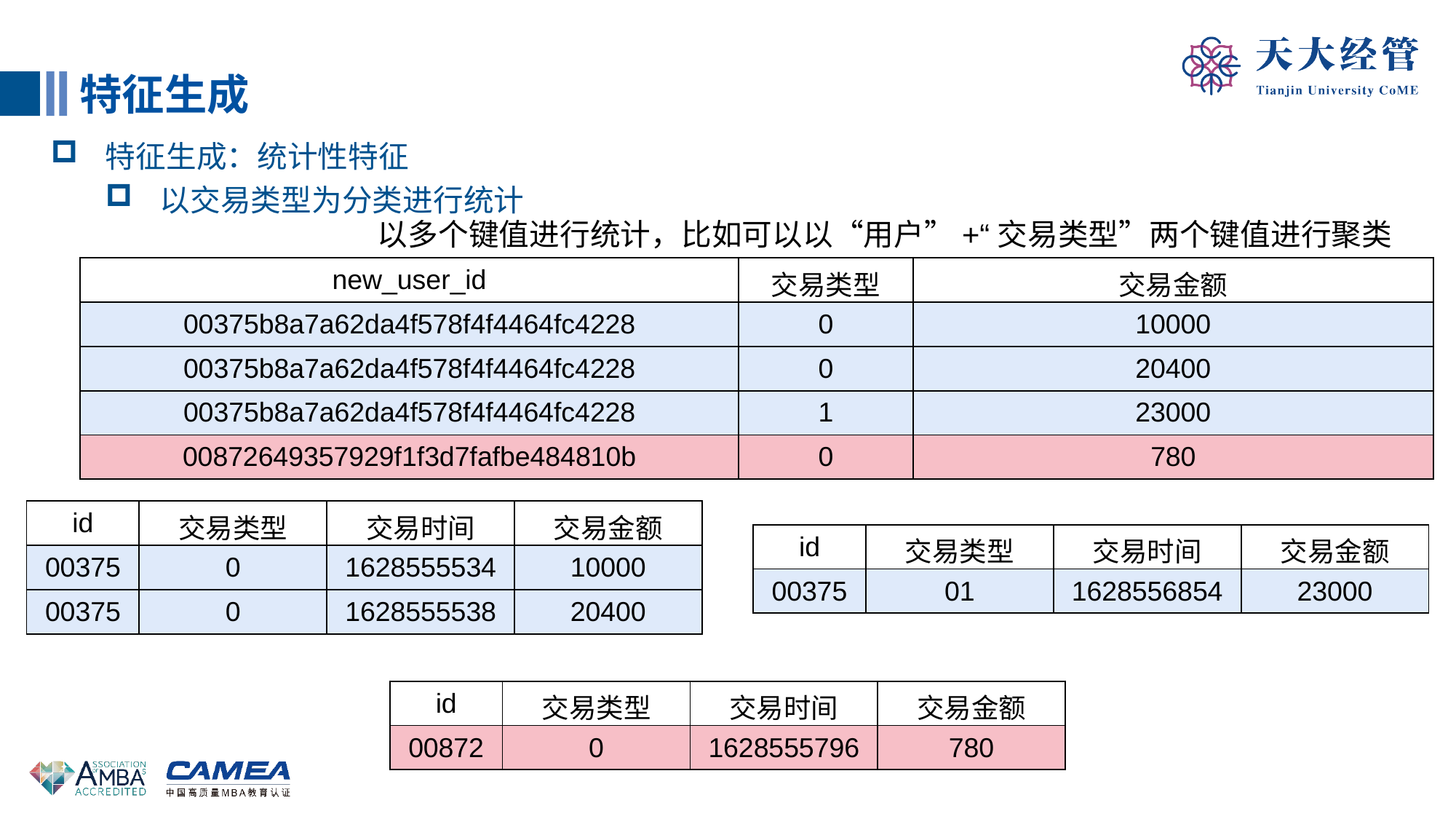

特征生成

特征生成：统计性特征
以交易类型为分类进行统计
以多个键值进行统计，比如可以以“用户”+“交易类型”两个键值进行聚类
| new\_user\_id | 交易类型 | 交易金额 |
| --- | --- | --- |
| 00375b8a7a62da4f578f4f4464fc4228 | 0 | 10000 |
| 00375b8a7a62da4f578f4f4464fc4228 | 0 | 20400 |
| 00375b8a7a62da4f578f4f4464fc4228 | 1 | 23000 |
| 00872649357929f1f3d7fafbe484810b | 0 | 780 |
| id | 交易类型 | 交易时间 | 交易金额 |
| --- | --- | --- | --- |
| 00375 | 0 | 1628555534 | 10000 |
| 00375 | 0 | 1628555538 | 20400 |
| id | 交易类型 | 交易时间 | 交易金额 |
| --- | --- | --- | --- |
| 00375 | 01 | 1628556854 | 23000 |
| id | 交易类型 | 交易时间 | 交易金额 |
| --- | --- | --- | --- |
| 00872 | 0 | 1628555796 | 780 |